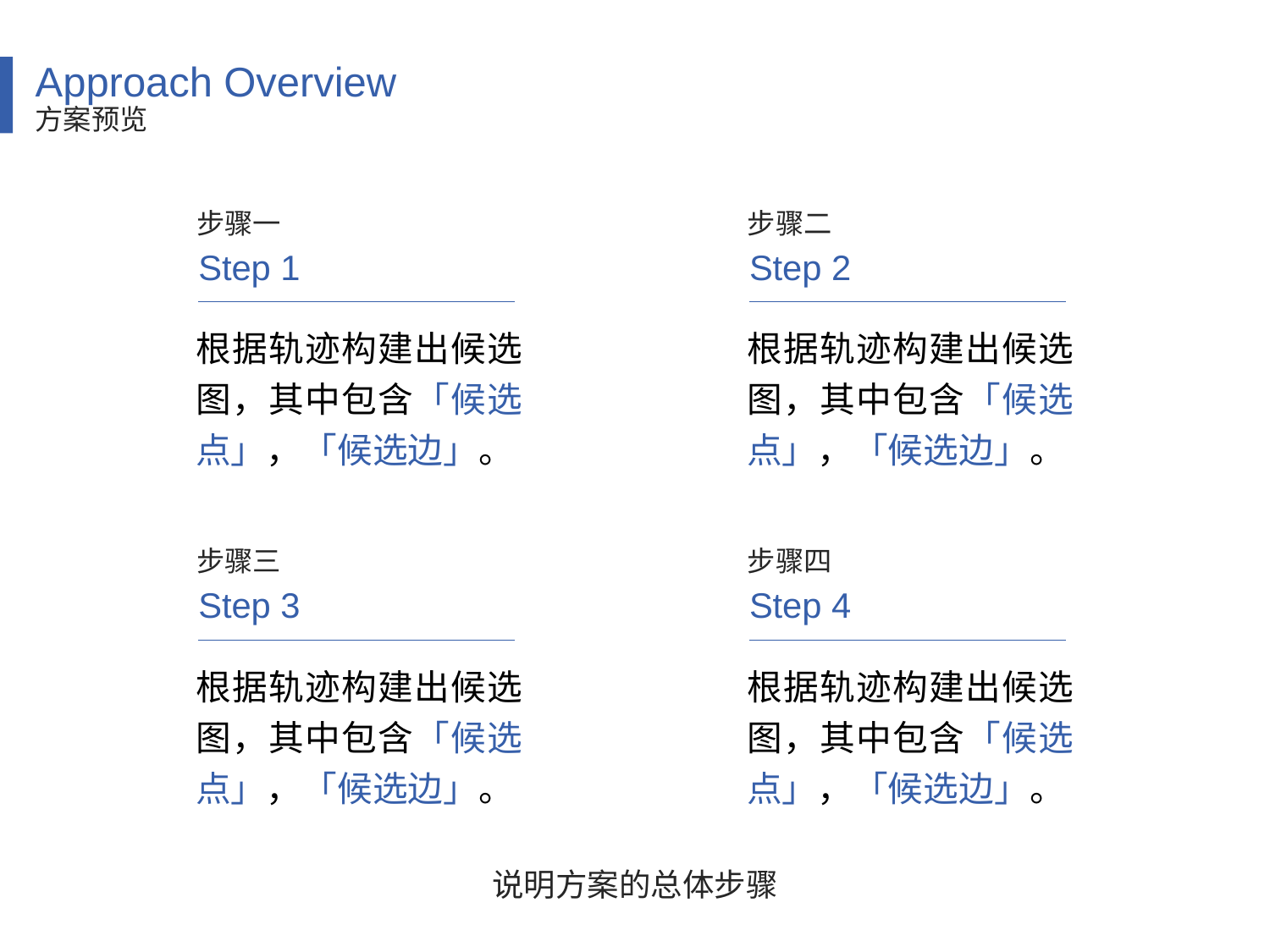

Approach Overview
方案预览
步骤一
Step 1
根据轨迹构建出候选图，其中包含「候选点」，「候选边」。
步骤二
Step 2
根据轨迹构建出候选图，其中包含「候选点」，「候选边」。
步骤三
Step 3
根据轨迹构建出候选图，其中包含「候选点」，「候选边」。
步骤四
Step 4
根据轨迹构建出候选图，其中包含「候选点」，「候选边」。
说明方案的总体步骤